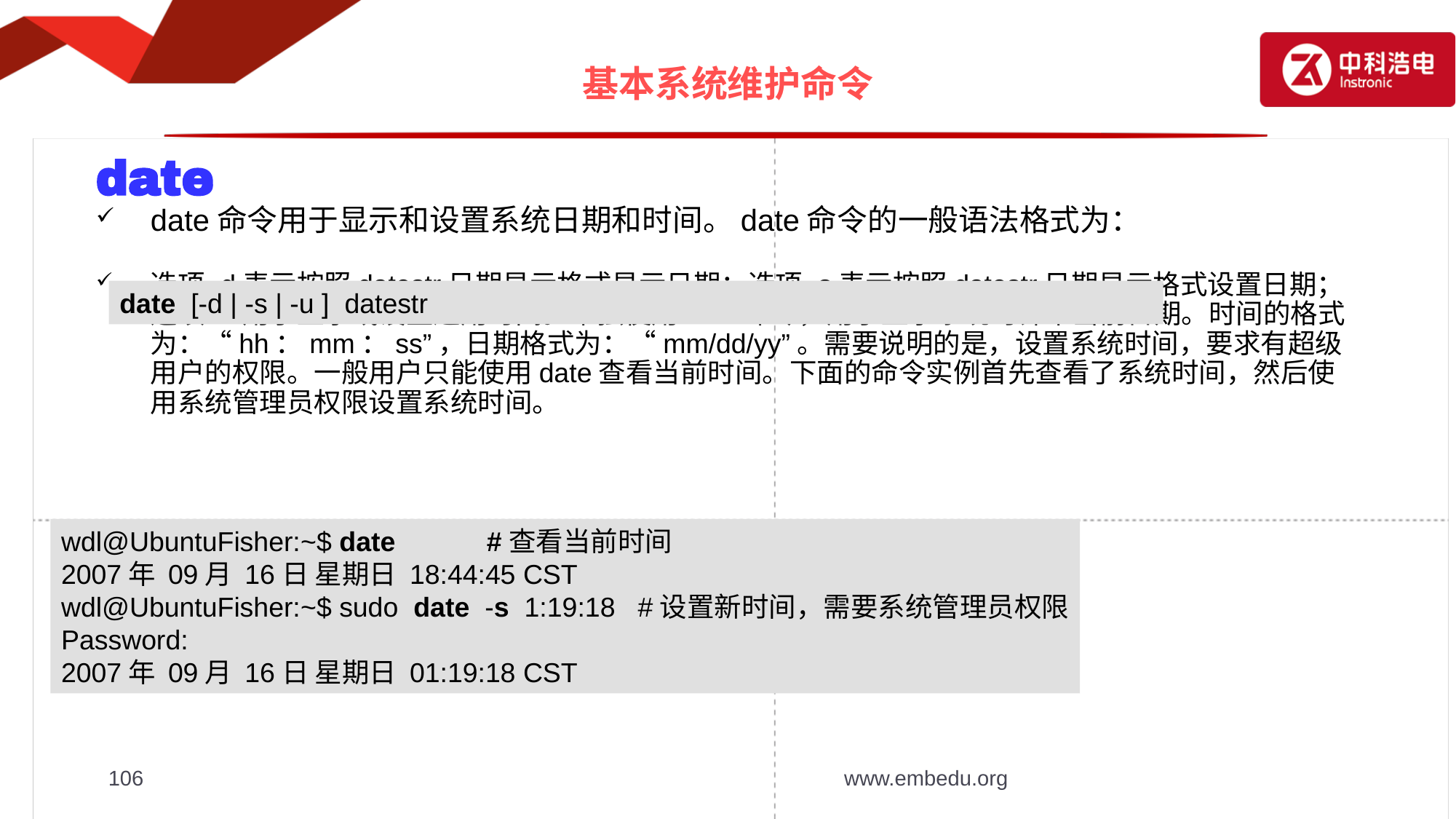

# 基本系统维护命令
date
date命令用于显示和设置系统日期和时间。date命令的一般语法格式为：

选项-d表示按照datestr日期显示格式显示日期；选项-s表示按照datestr日期显示格式设置日期；选项-u用于显示或设置通用时间。单独使用date命令，用于显示系统时钟中当前日期。时间的格式为：“hh：mm：ss”，日期格式为：“mm/dd/yy”。需要说明的是，设置系统时间，要求有超级用户的权限。一般用户只能使用date查看当前时间。下面的命令实例首先查看了系统时间，然后使用系统管理员权限设置系统时间。

date  [-d | -s | -u ]  datestr
wdl@UbuntuFisher:~$ date            #查看当前时间
2007年 09月 16日 星期日 18:44:45 CST
wdl@UbuntuFisher:~$ sudo  date  -s  1:19:18   #设置新时间，需要系统管理员权限
Password:
2007年 09月 16日 星期日 01:19:18 CST
106
www.embedu.org